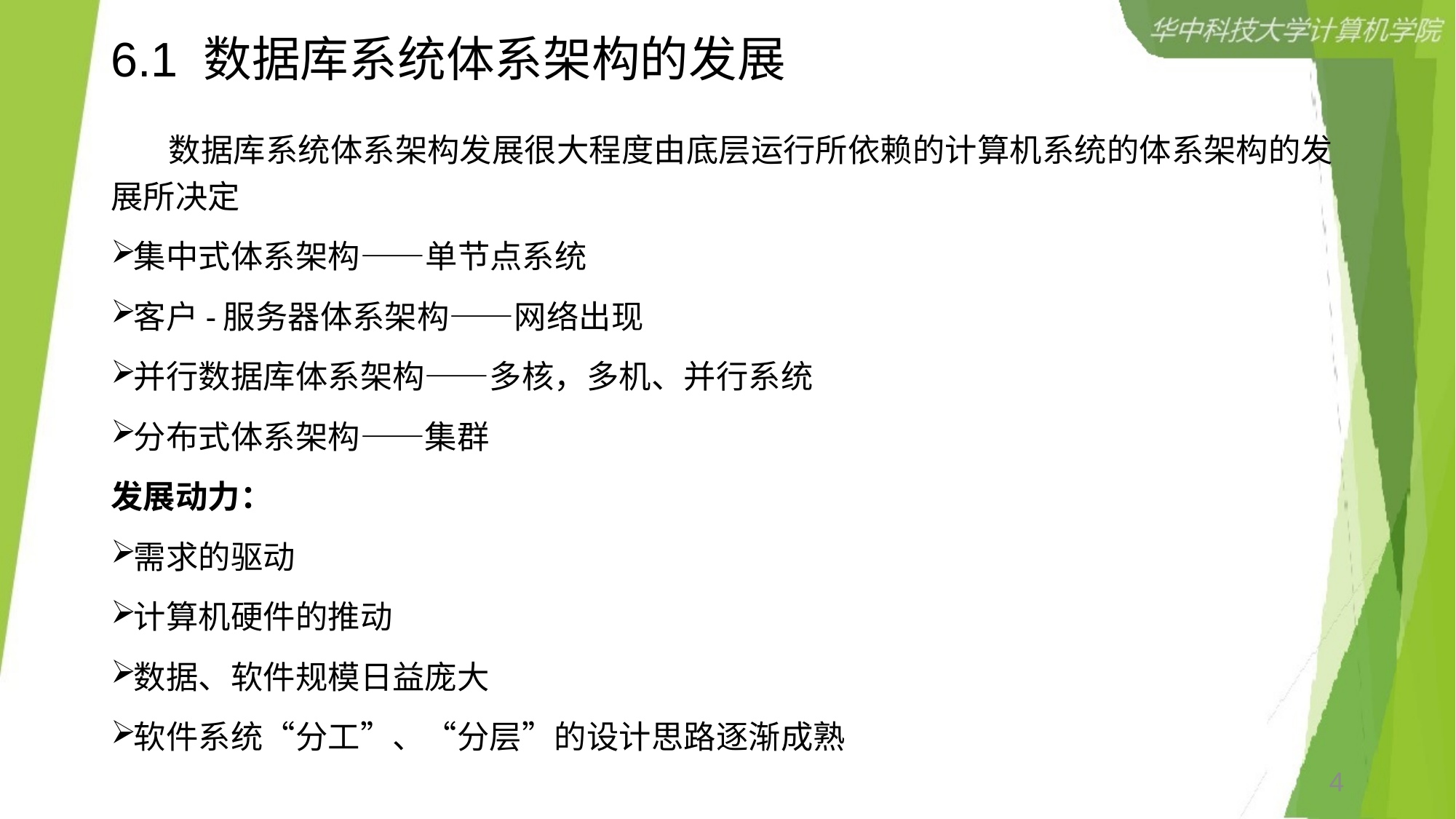

# 6.1 数据库系统体系架构的发展
       数据库系统体系架构发展很大程度由底层运行所依赖的计算机系统的体系架构的发展所决定
集中式体系架构——单节点系统
客户-服务器体系架构——网络出现
并行数据库体系架构——多核，多机、并行系统
分布式体系架构——集群
发展动力：
需求的驱动
计算机硬件的推动
数据、软件规模日益庞大
软件系统“分工”、“分层”的设计思路逐渐成熟
4